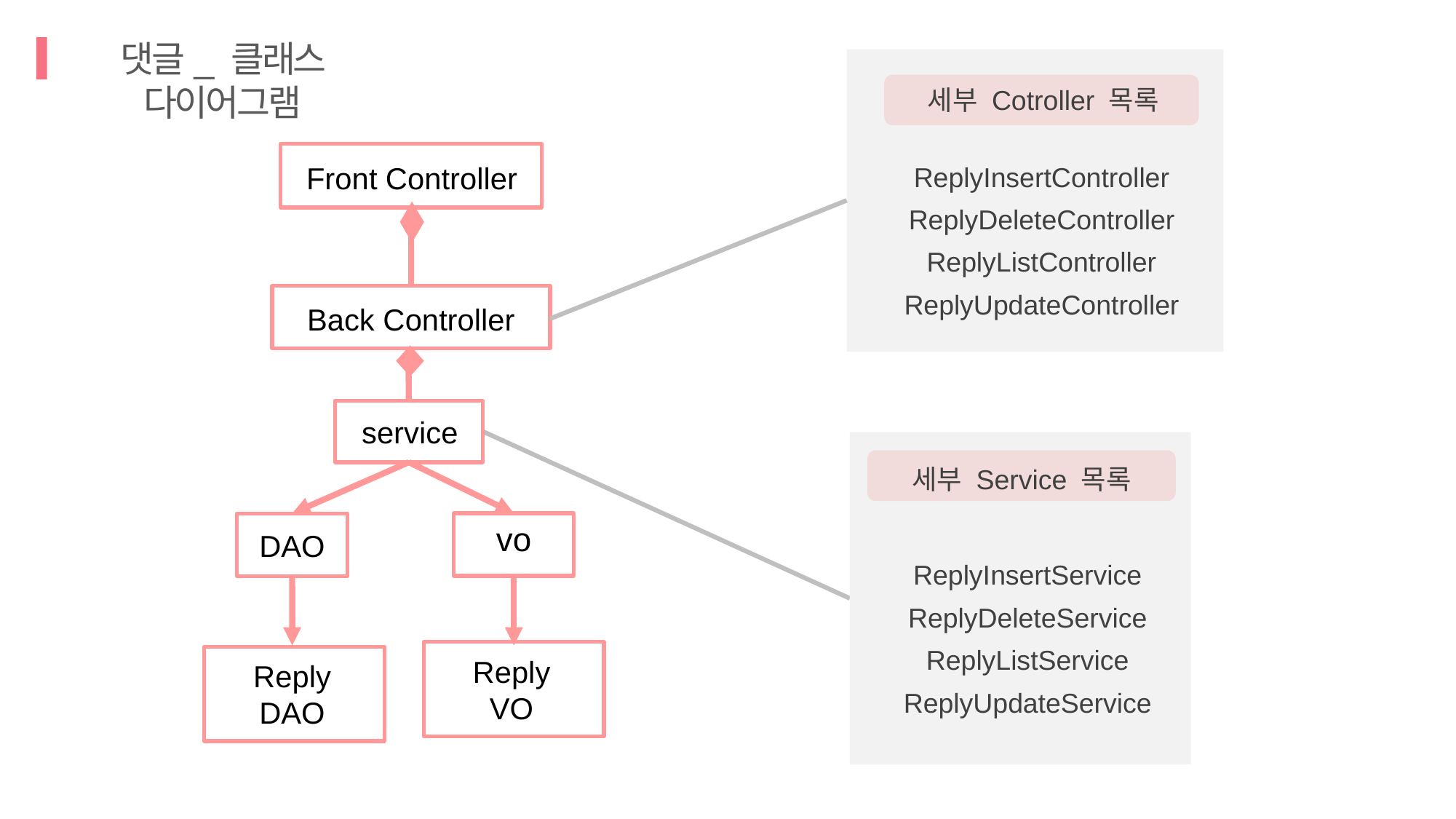

댓글_ 클래스 다이어그램

세부 Cotroller 목록

Front Controller
ReplyInsertController
ReplyDeleteController
ReplyListController
ReplyUpdateController

Back Controller

service

세부 Service 목록
vo

DAO
ReplyInsertService
ReplyDeleteService
ReplyListService
ReplyUpdateService

Reply
VO

Reply
DAO